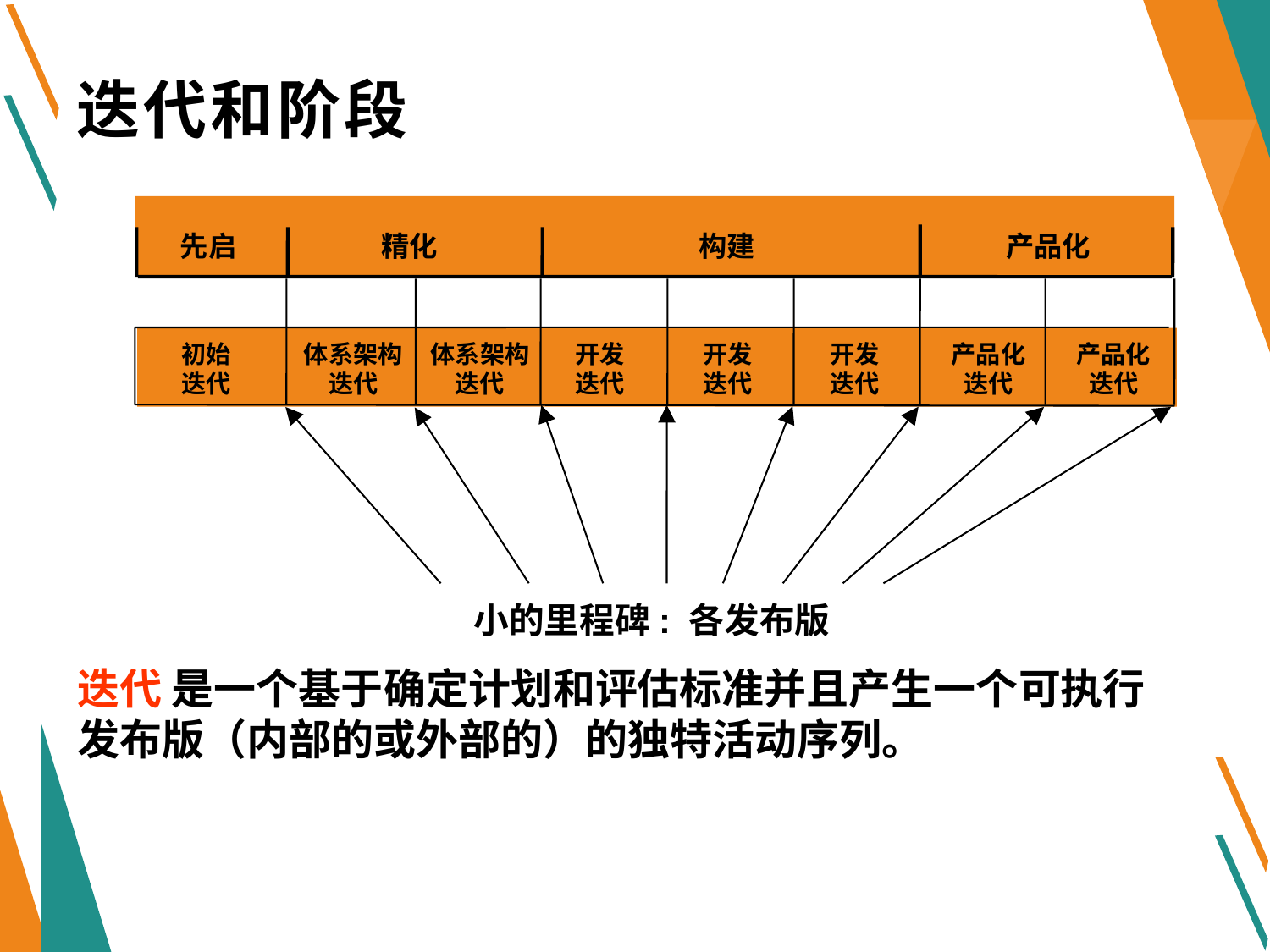

# 迭代和阶段

先启
精化
构建
产品化

初始
迭代
体系架构
迭代
体系架构
迭代
开发
迭代
开发
迭代
开发
迭代
产品化
迭代
产品化
迭代

小的里程碑: 各发布版
迭代 是一个基于确定计划和评估标准并且产生一个可执行发布版（内部的或外部的）的独特活动序列。